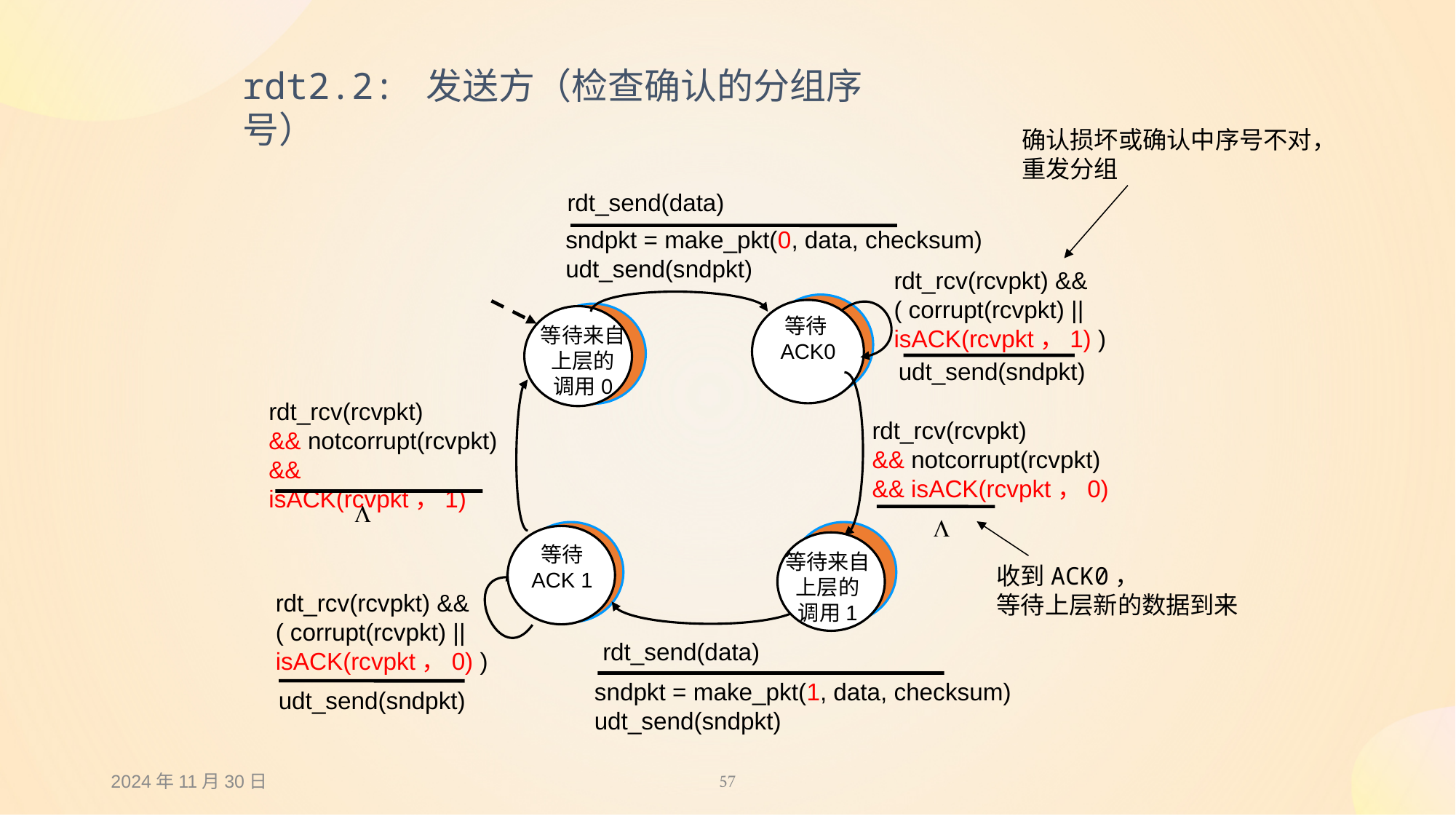

rdt2.2: 发送方（检查确认的分组序号）
确认损坏或确认中序号不对，
重发分组
rdt_send(data)

sndpkt = make_pkt(0, data, checksum)
udt_send(sndpkt)

rdt_rcv(rcvpkt) &&
( corrupt(rcvpkt) ||
isACK(rcvpkt，1) )

等待
ACK0

等待来自
上层的
调用0
udt_send(sndpkt)

rdt_rcv(rcvpkt)
&& notcorrupt(rcvpkt)
&& isACK(rcvpkt，1)
rdt_rcv(rcvpkt)
&& notcorrupt(rcvpkt)
&& isACK(rcvpkt，0)

Λ

Λ

等待
ACK 1

等待来自
上层的
调用1

rdt_rcv(rcvpkt) &&
( corrupt(rcvpkt) ||
isACK(rcvpkt，0) )

rdt_send(data)
sndpkt = make_pkt(1, data, checksum)
udt_send(sndpkt)

udt_send(sndpkt)

收到ACK0，
等待上层新的数据到来
2024年11月30日
57